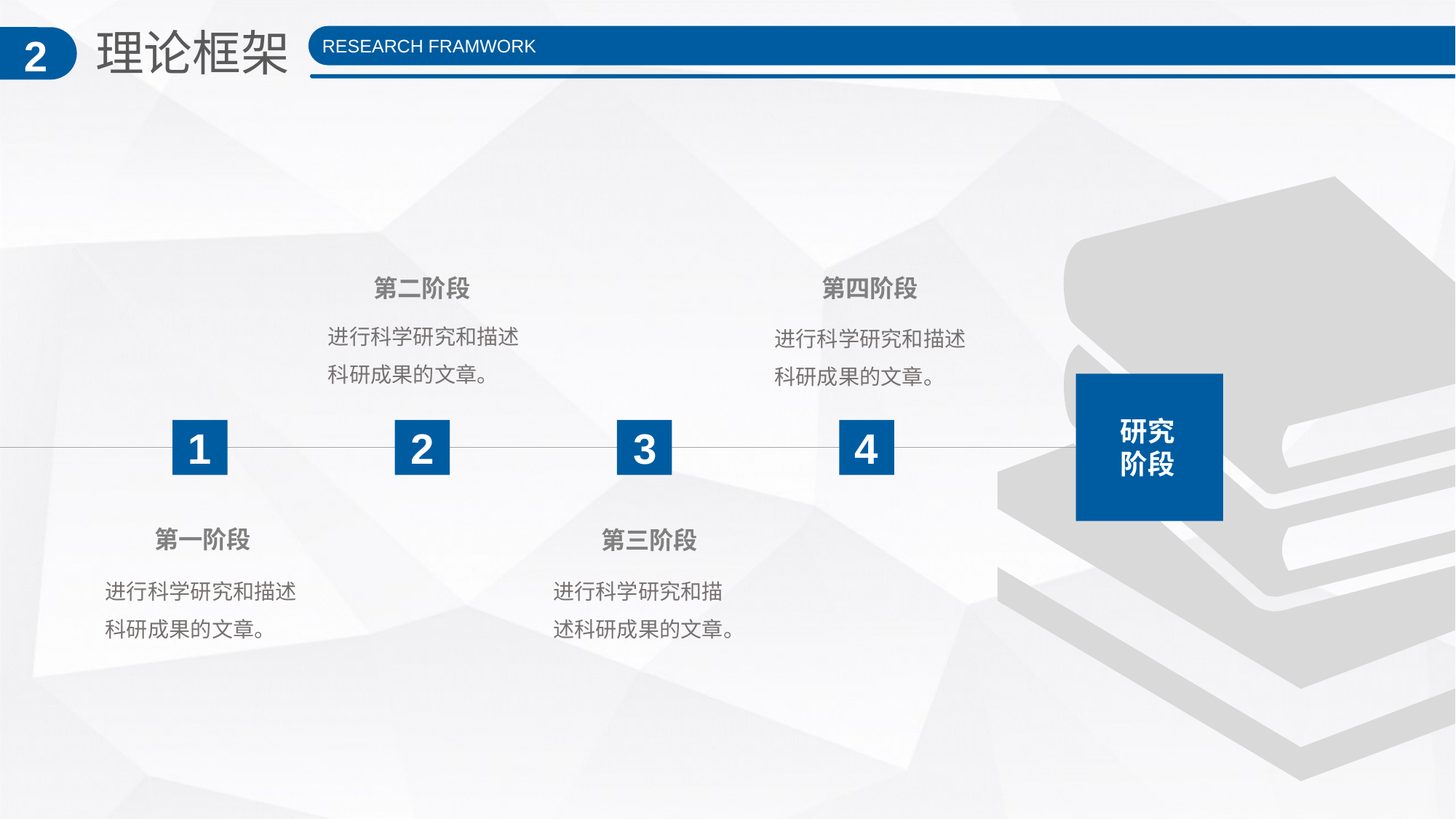

理论框架
2

RESEARCH FRAMWORK

第二阶段
进行科学研究和描述科研成果的文章。
第四阶段
进行科学研究和描述科研成果的文章。

研究阶段
4

1

2

3

第一阶段
进行科学研究和描述科研成果的文章。
第三阶段
进行科学研究和描述科研成果的文章。